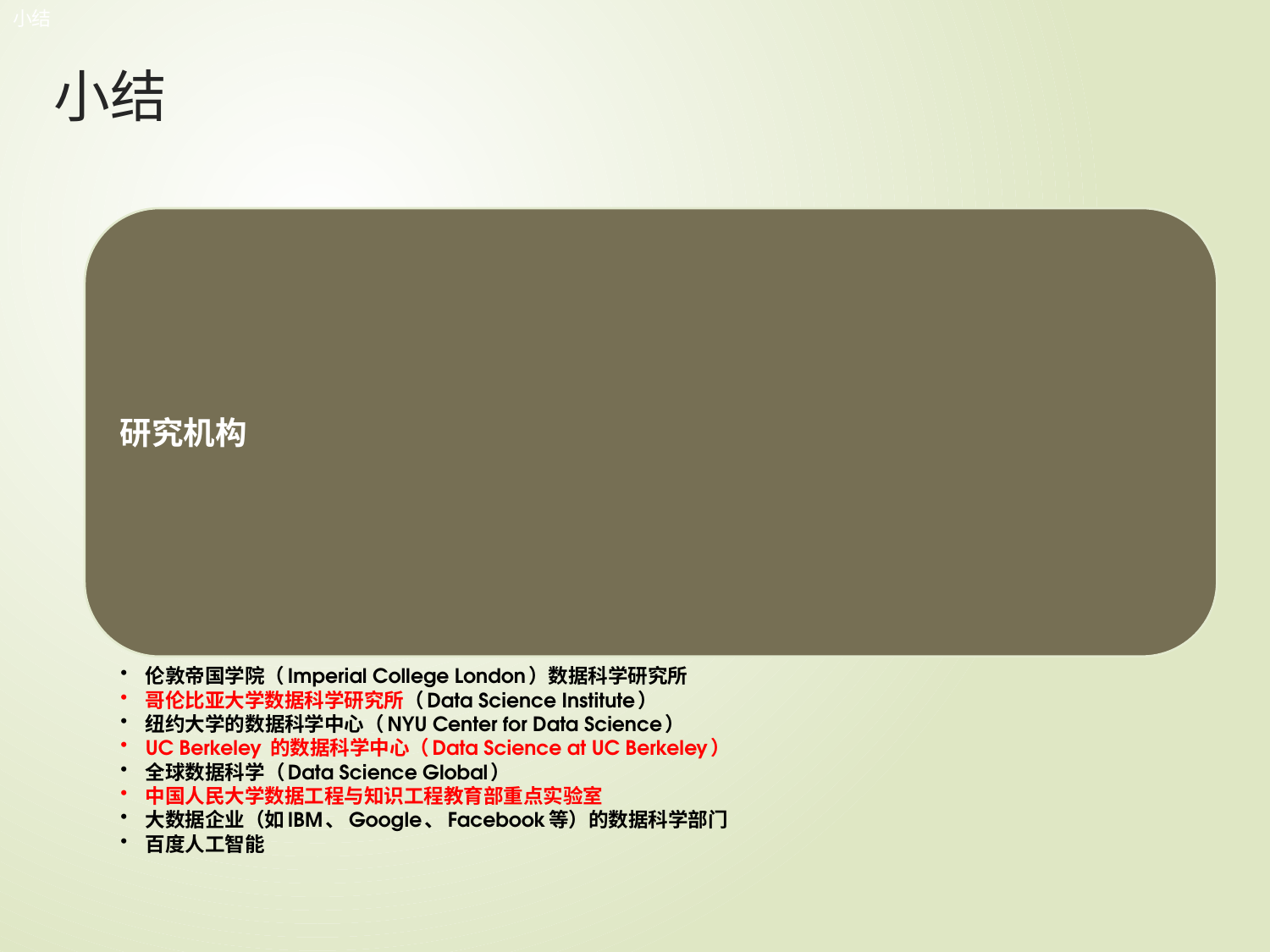

小结
# 小结
研究机构
伦敦帝国学院（Imperial College London）数据科学研究所
哥伦比亚大学数据科学研究所（Data Science Institute）
纽约大学的数据科学中心（NYU Center for Data Science）
UC Berkeley 的数据科学中心（Data Science at UC Berkeley）
全球数据科学（Data Science Global）
中国人民大学数据工程与知识工程教育部重点实验室
大数据企业（如IBM、Google、Facebook等）的数据科学部门
百度人工智能